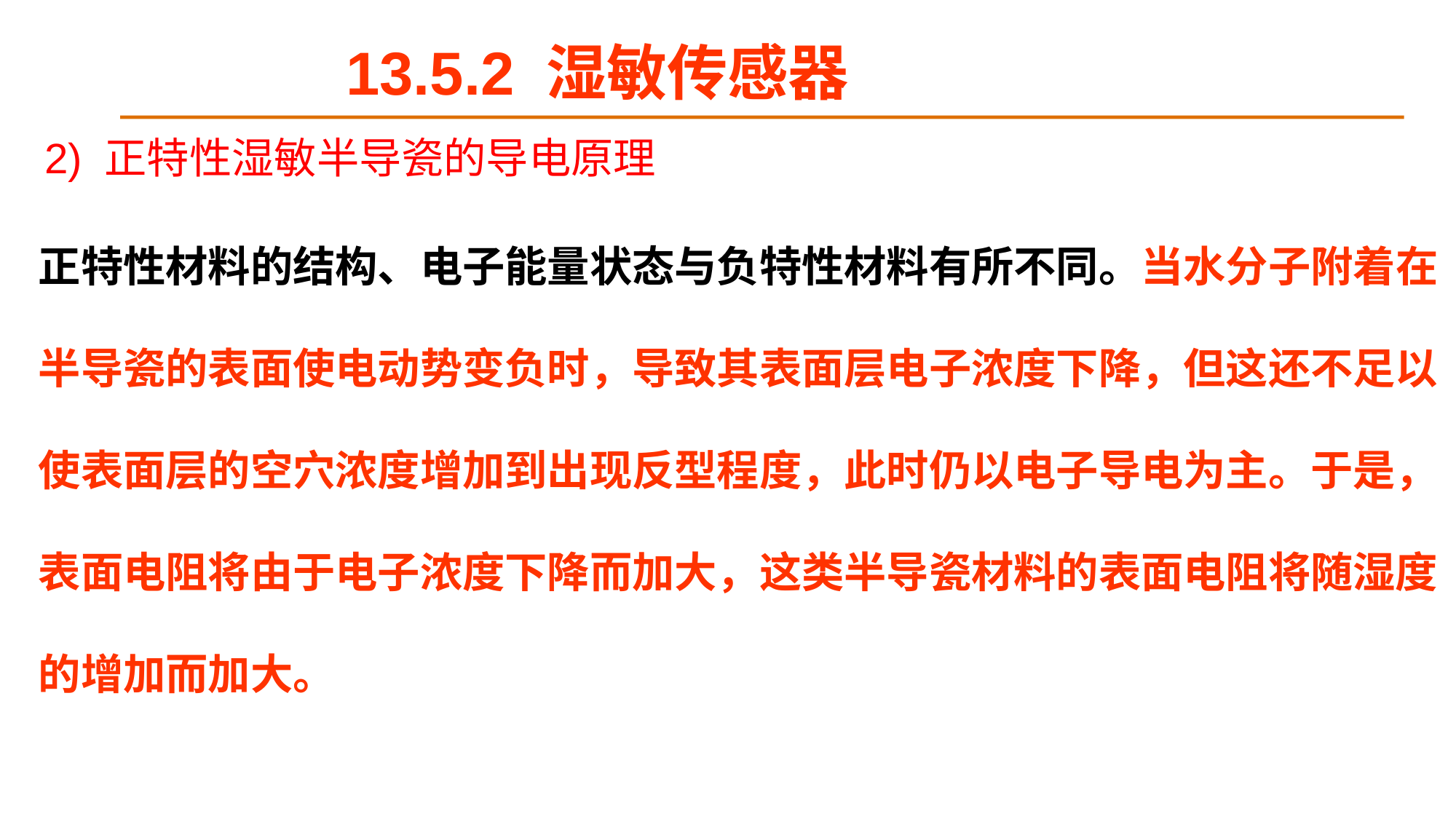

13.5.2 湿敏传感器
2) 正特性湿敏半导瓷的导电原理
正特性材料的结构、电子能量状态与负特性材料有所不同。当水分子附着在半导瓷的表面使电动势变负时，导致其表面层电子浓度下降，但这还不足以使表面层的空穴浓度增加到出现反型程度，此时仍以电子导电为主。于是，表面电阻将由于电子浓度下降而加大，这类半导瓷材料的表面电阻将随湿度的增加而加大。